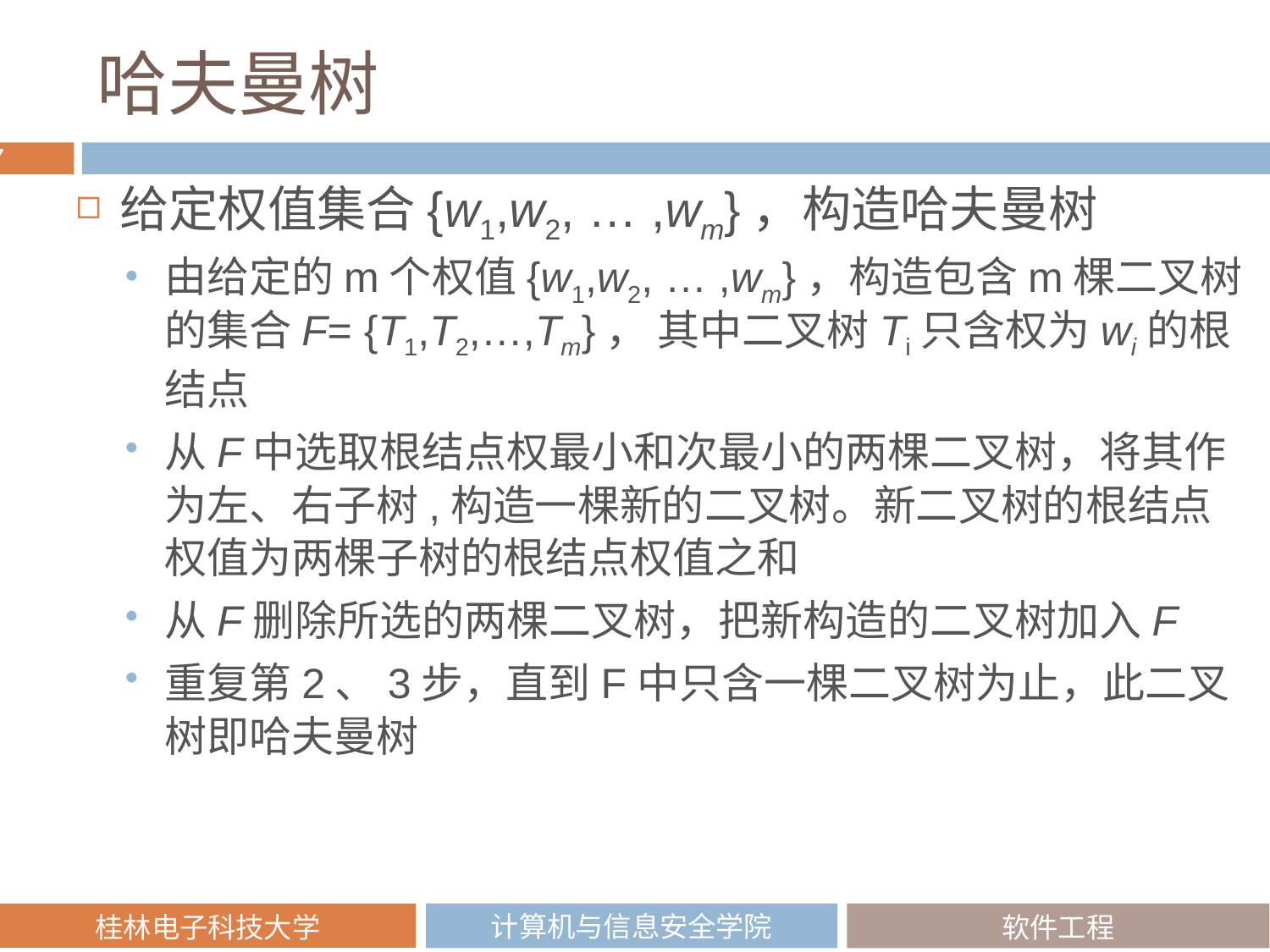

# 哈夫曼树
给定权值集合{w1,w2, … ,wm}，构造哈夫曼树
由给定的m个权值{w1,w2, … ,wm}，构造包含m棵二叉树的集合F= {T1,T2,…,Tm}， 其中二叉树Ti只含权为wi的根结点
从F中选取根结点权最小和次最小的两棵二叉树，将其作为左、右子树,构造一棵新的二叉树。新二叉树的根结点权值为两棵子树的根结点权值之和
从F删除所选的两棵二叉树，把新构造的二叉树加入F
重复第2、3步，直到F中只含一棵二叉树为止，此二叉树即哈夫曼树